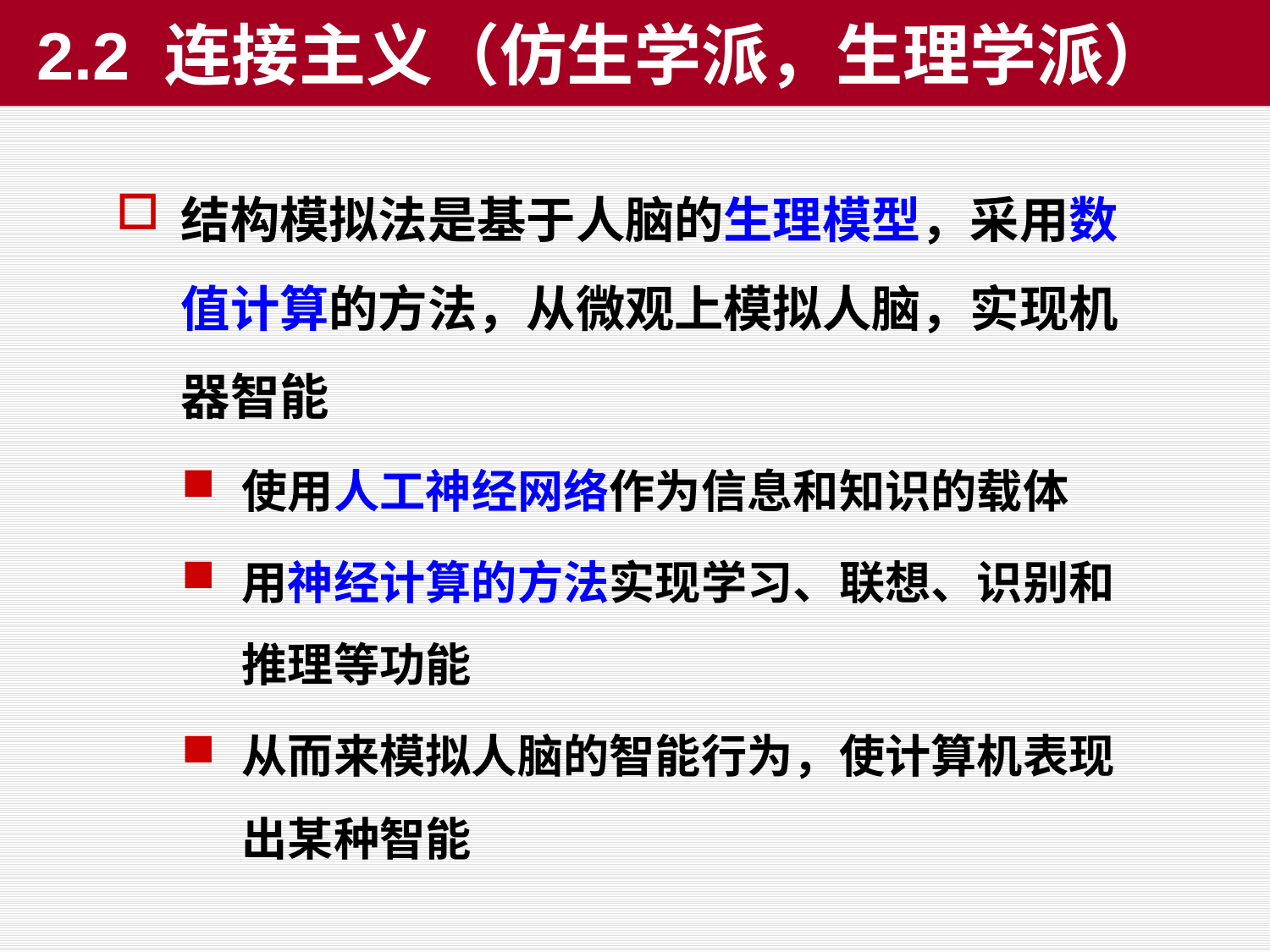

2.2 连接主义（仿生学派，生理学派）
结构模拟法是基于人脑的生理模型，采用数值计算的方法，从微观上模拟人脑，实现机器智能
使用人工神经网络作为信息和知识的载体
用神经计算的方法实现学习、联想、识别和推理等功能
从而来模拟人脑的智能行为，使计算机表现出某种智能